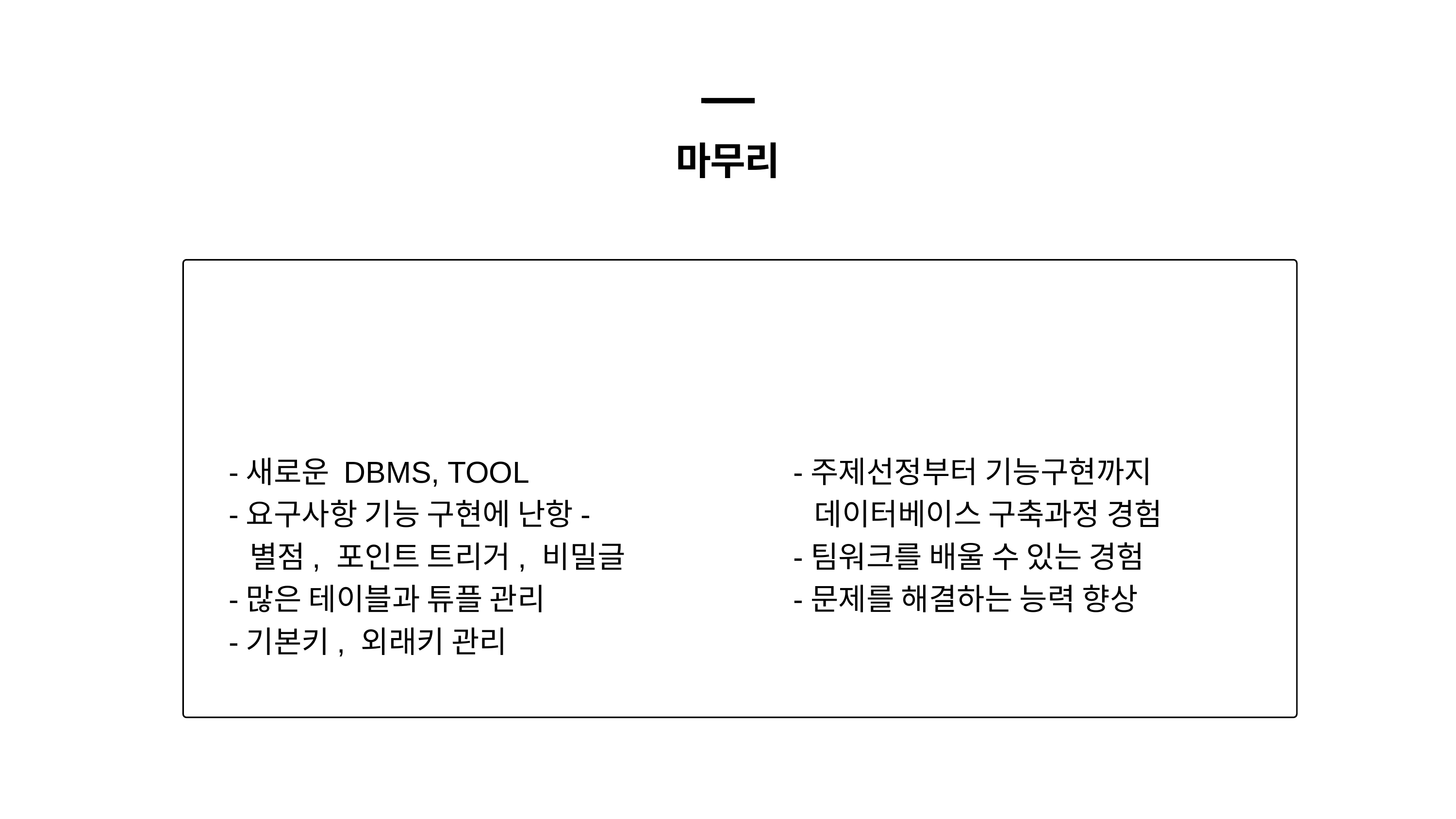

마무리

-새로운 DBMS, TOOL
-요구사항 기능 구현에 난항-
  별점, 포인트 트리거, 비밀글
-많은 테이블과 튜플 관리
-기본키, 외래키 관리

-주제선정부터 기능구현까지
  데이터베이스 구축과정 경험
-팀워크를 배울 수 있는 경험
-문제를 해결하는 능력 향상